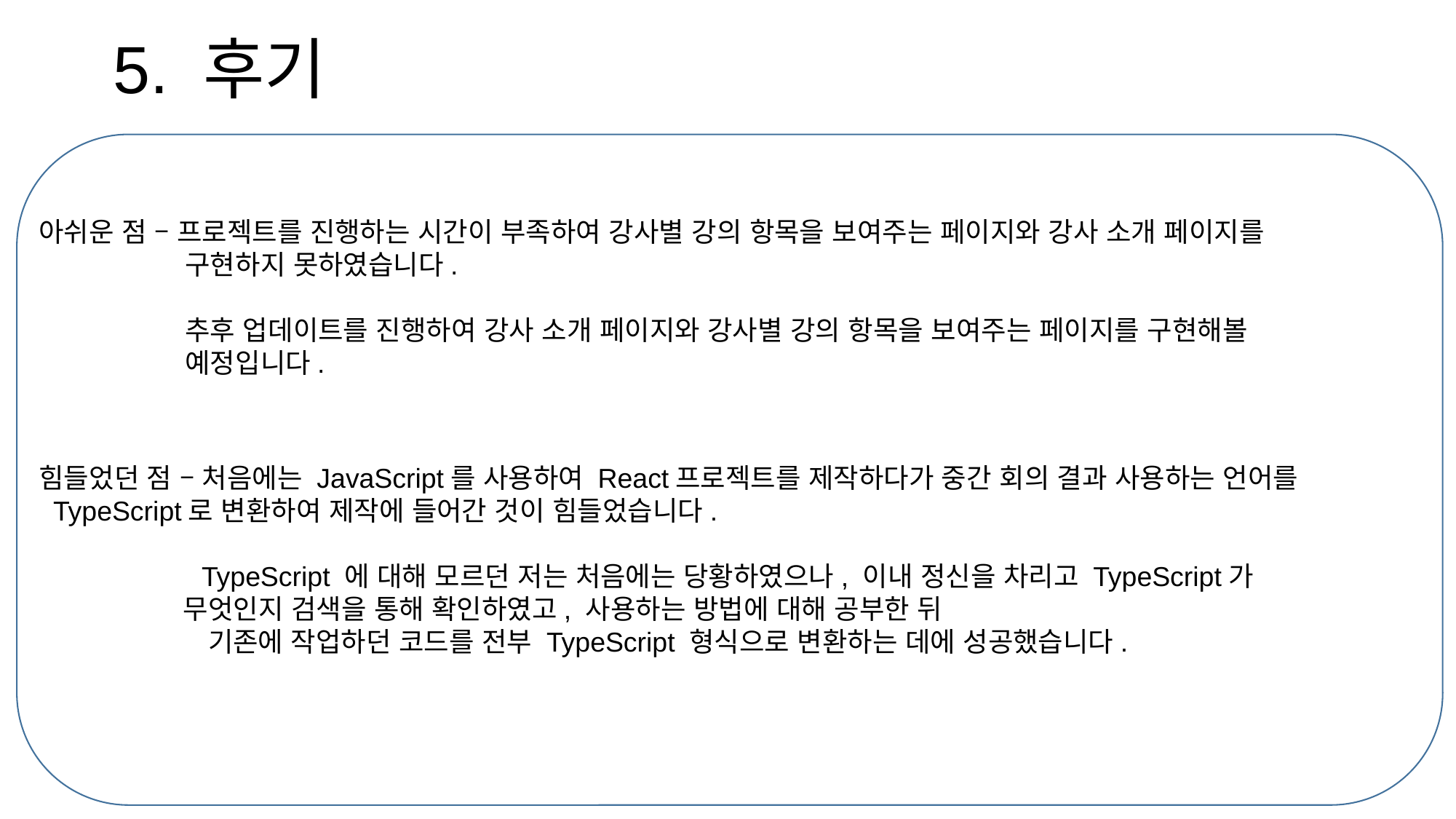

# 5. 후기

아쉬운 점 – 프로젝트를 진행하는 시간이 부족하여 강사별 강의 항목을 보여주는 페이지와 강사 소개 페이지를
	    구현하지 못하였습니다.

  	    추후 업데이트를 진행하여 강사 소개 페이지와 강사별 강의 항목을 보여주는 페이지를 구현해볼
	    예정입니다.
힘들었던 점 – 처음에는 JavaScript를 사용하여 React프로젝트를 제작하다가 중간 회의 결과 사용하는 언어를 	       TypeScript로 변환하여 제작에 들어간 것이 힘들었습니다.

	       TypeScript 에 대해 모르던 저는 처음에는 당황하였으나, 이내 정신을 차리고 TypeScript가
                  무엇인지 검색을 통해 확인하였고, 사용하는 방법에 대해 공부한 뒤
	       기존에 작업하던 코드를 전부 TypeScript 형식으로 변환하는 데에 성공했습니다.